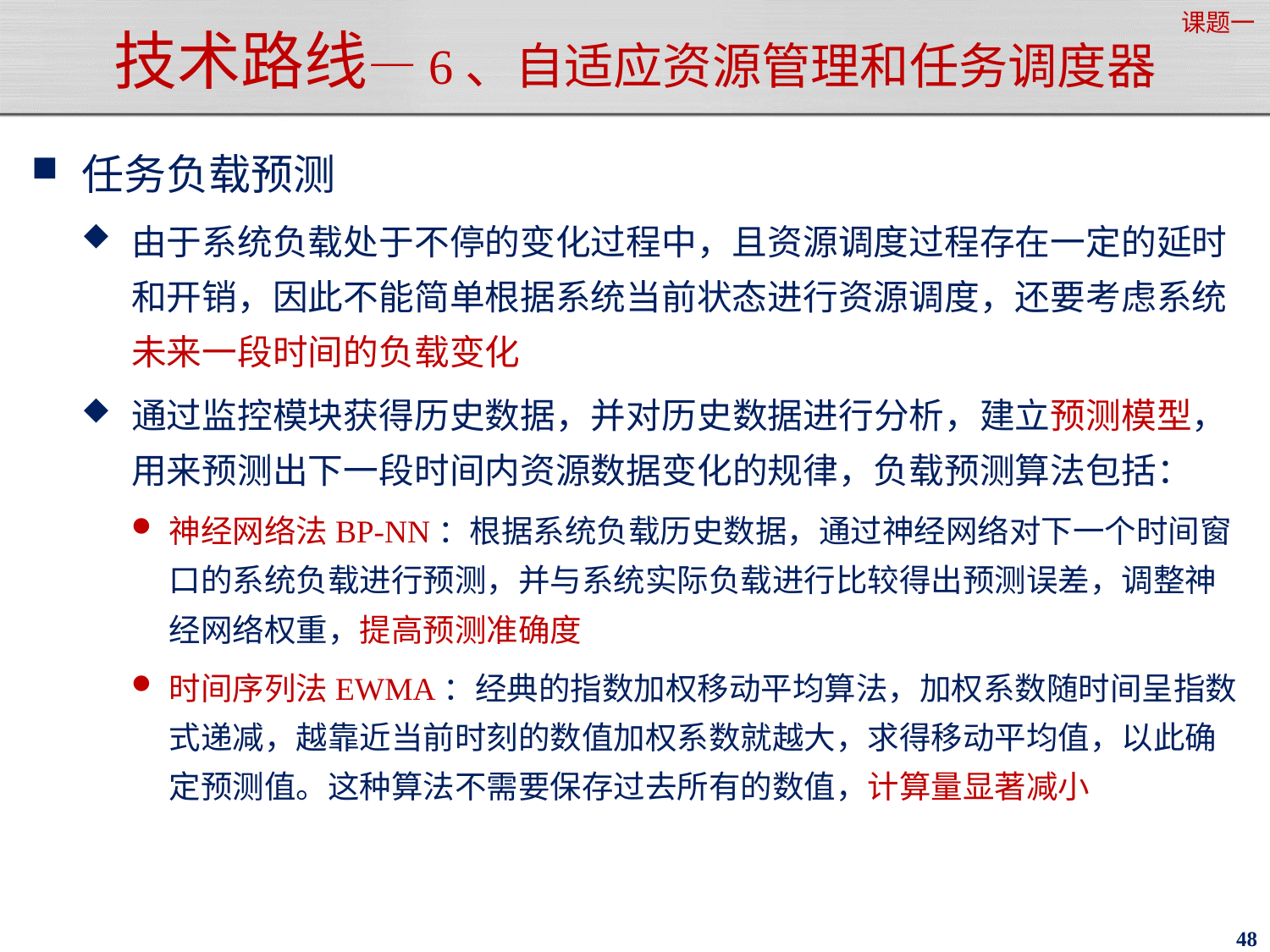

课题一
# 技术路线—6、自适应资源管理和任务调度器
任务负载预测
由于系统负载处于不停的变化过程中，且资源调度过程存在一定的延时和开销，因此不能简单根据系统当前状态进行资源调度，还要考虑系统未来一段时间的负载变化
通过监控模块获得历史数据，并对历史数据进行分析，建立预测模型，用来预测出下一段时间内资源数据变化的规律，负载预测算法包括：
神经网络法BP-NN：根据系统负载历史数据，通过神经网络对下一个时间窗口的系统负载进行预测，并与系统实际负载进行比较得出预测误差，调整神经网络权重，提高预测准确度
时间序列法EWMA：经典的指数加权移动平均算法，加权系数随时间呈指数式递减，越靠近当前时刻的数值加权系数就越大，求得移动平均值，以此确定预测值。这种算法不需要保存过去所有的数值，计算量显著减小
48